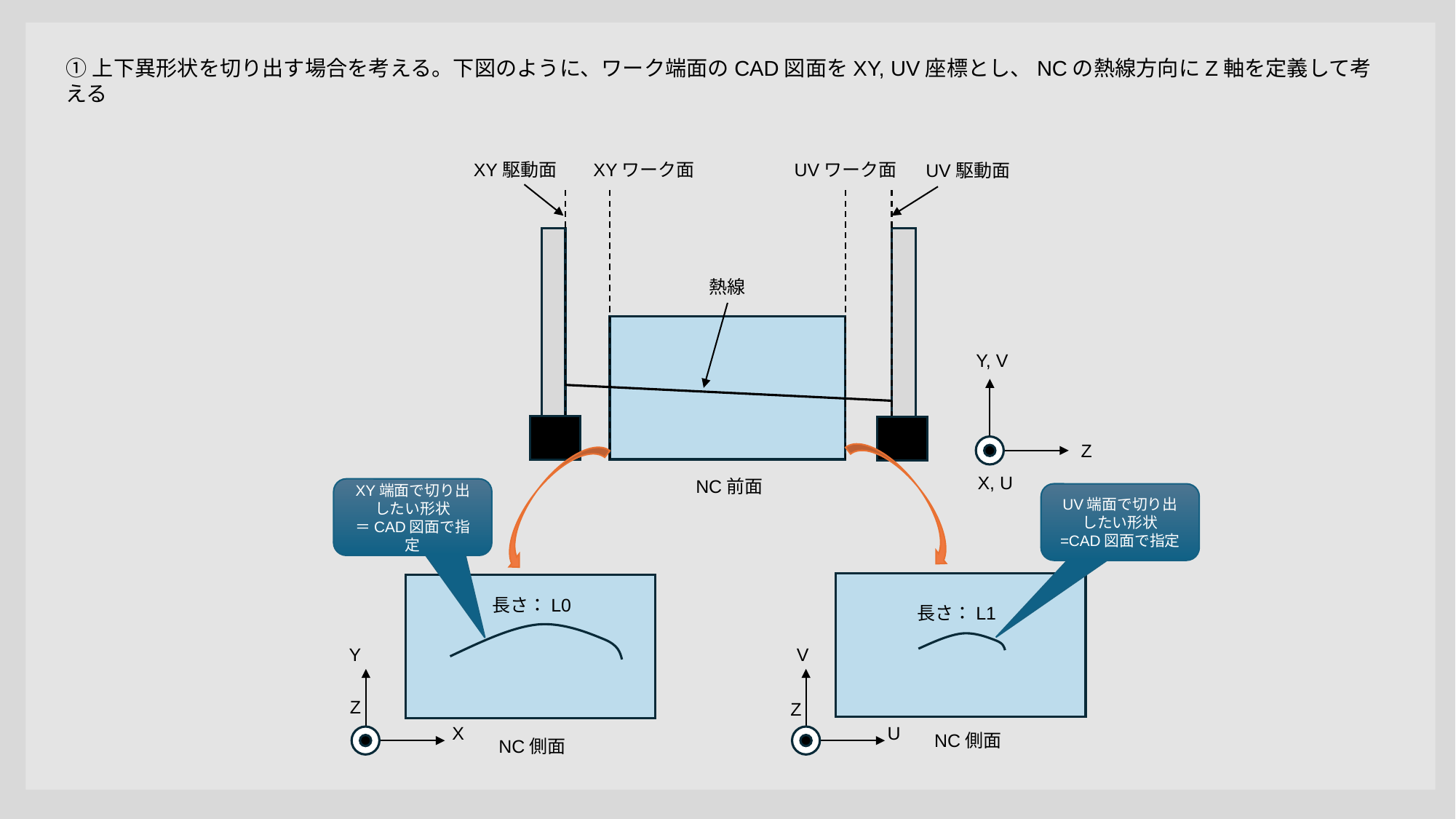

①上下異形状を切り出す場合を考える。下図のように、ワーク端面のCAD図面をXY, UV座標とし、NCの熱線方向にZ軸を定義して考える
XY駆動面
XYワーク面
UVワーク面
UV駆動面

熱線

Y, V

Z

X, U
NC前面
XY端面で切り出したい形状
＝CAD図面で指定

UV端面で切り出したい形状
=CAD図面で指定

長さ：L0
長さ：L1

Y
V
Z
Z
U
X
NC側面

NC側面